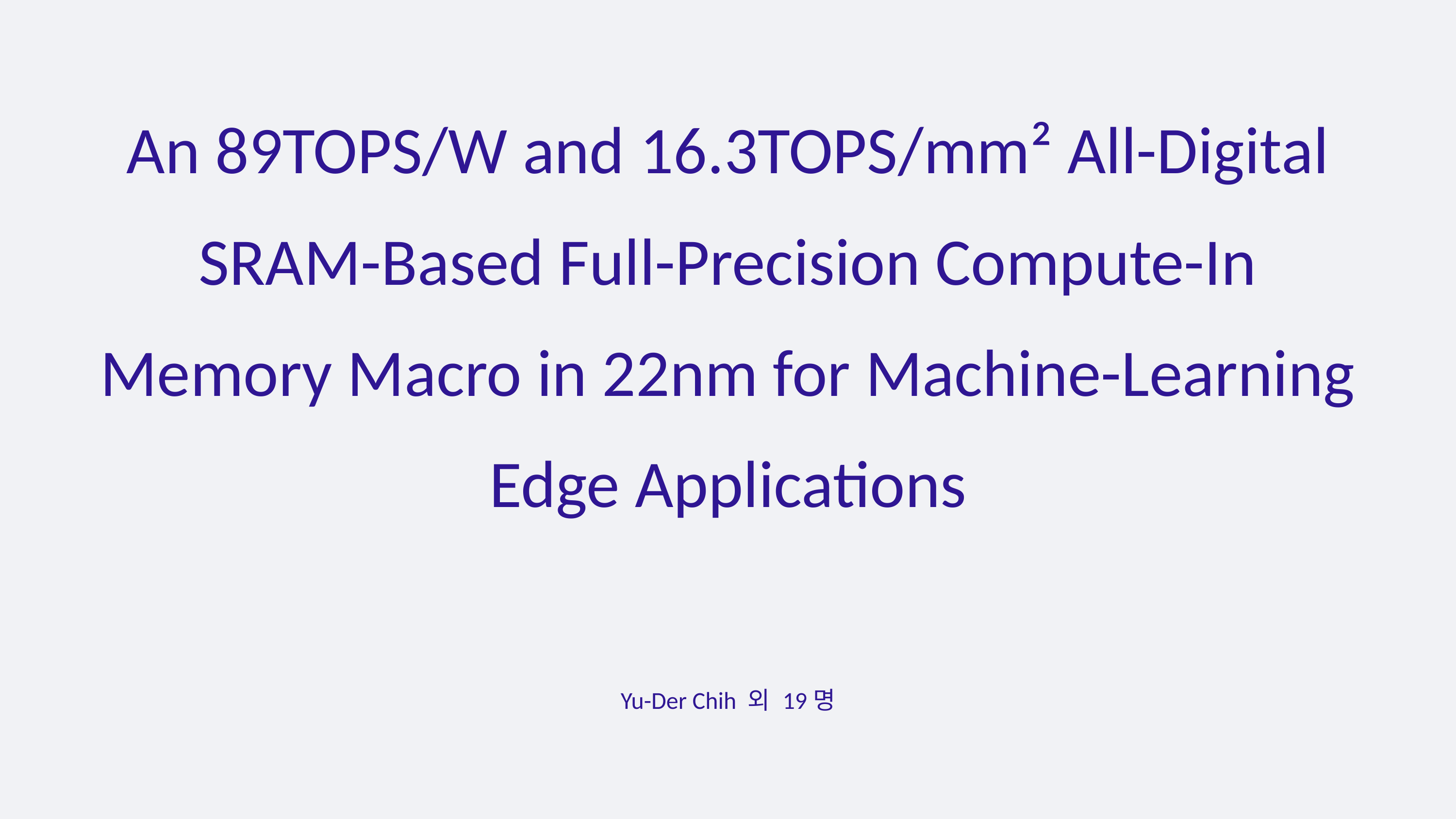

An 89TOPS/W and 16.3TOPS/mm² All-Digital SRAM-Based Full-Precision Compute-In Memory Macro in 22nm for Machine-Learning Edge Applications
Yu-Der Chih 외 19명